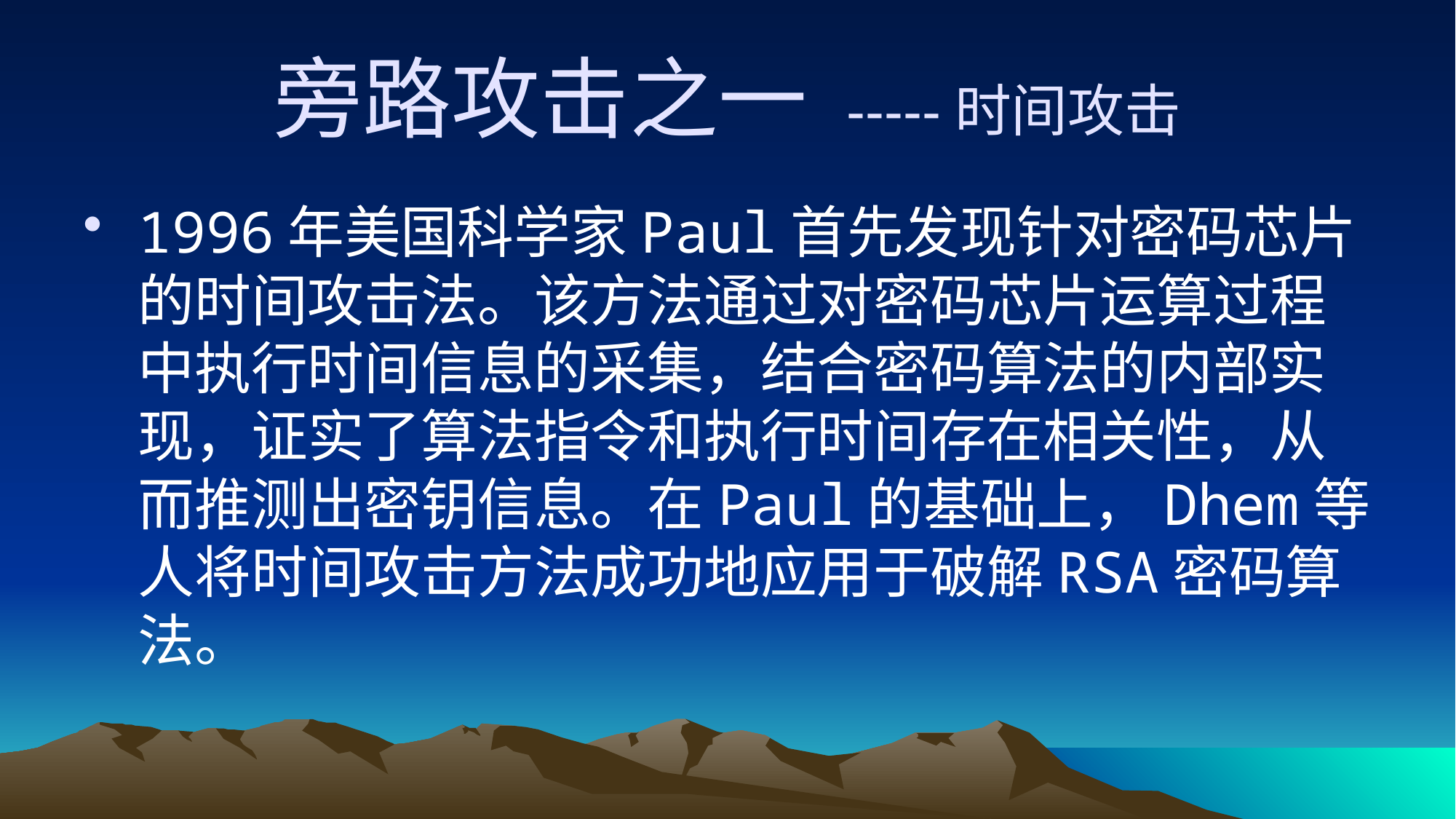

# 旁路攻击之一  -----时间攻击
1996年美国科学家Paul首先发现针对密码芯片的时间攻击法。该方法通过对密码芯片运算过程中执行时间信息的采集，结合密码算法的内部实现，证实了算法指令和执行时间存在相关性，从而推测出密钥信息。在Paul的基础上，Dhem等人将时间攻击方法成功地应用于破解RSA密码算法。